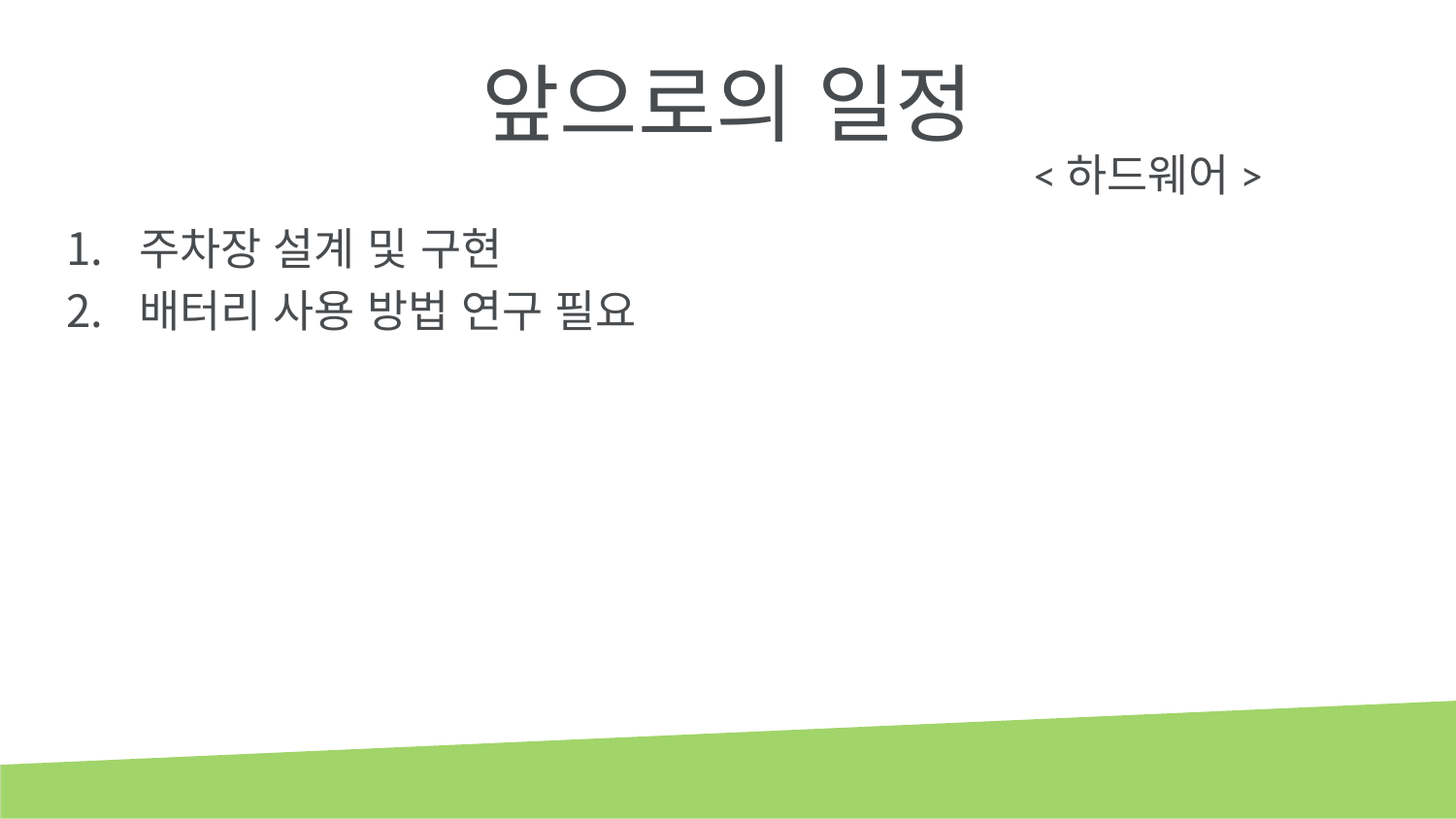

# 앞으로의 일정
<하드웨어>
주차장 설계 및 구현
배터리 사용 방법 연구 필요